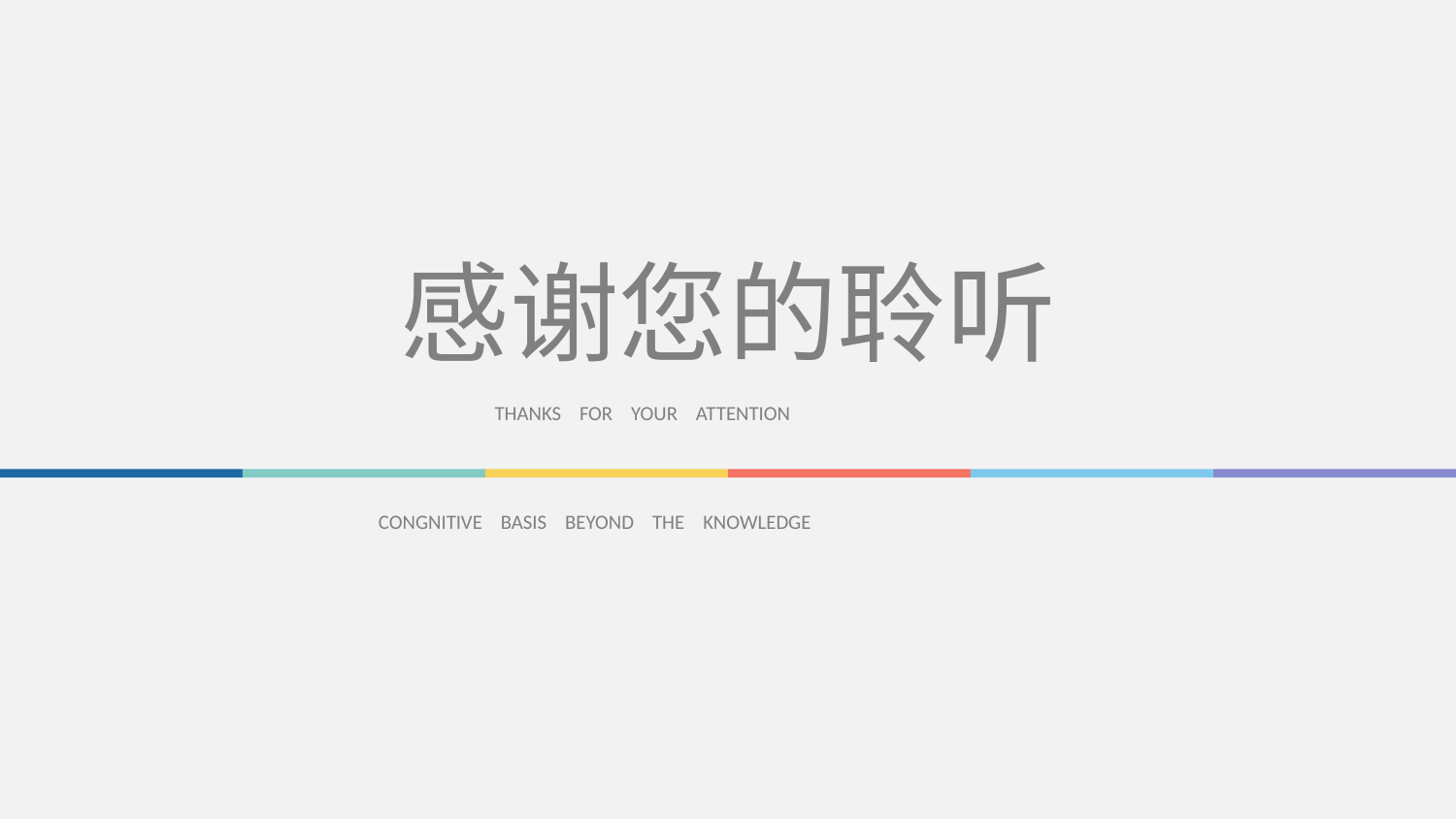

感谢您的聆听
THANKS    FOR    YOUR    ATTENTION

CONGNITIVE    BASIS    BEYOND    THE    KNOWLEDGE